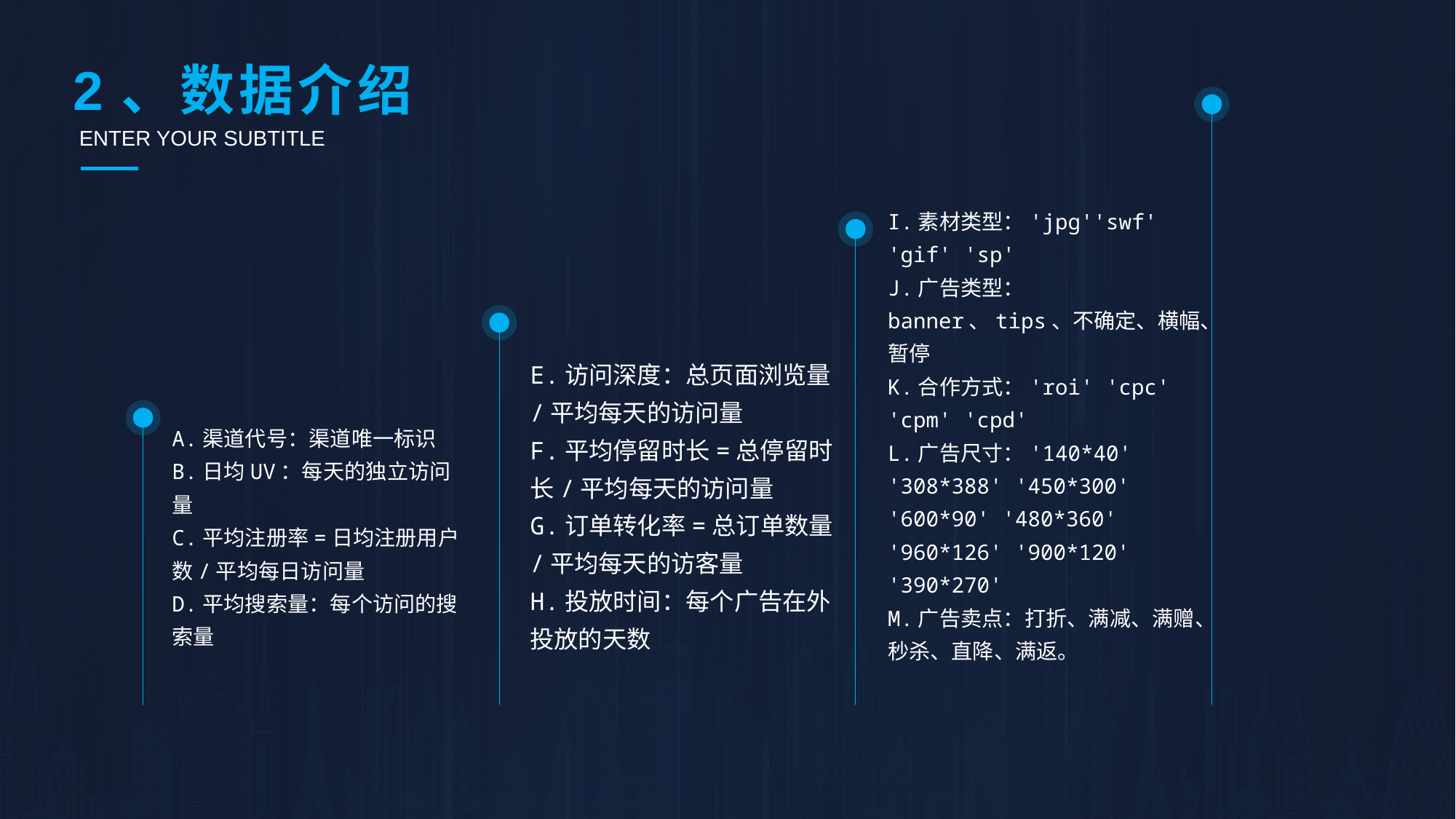

# 2、数据介绍

ENTER YOUR SUBTITLE
I.素材类型：'jpg''swf' 'gif' 'sp'
J.广告类型：banner、tips、不确定、横幅、暂停
K.合作方式：'roi' 'cpc' 'cpm' 'cpd'
L.广告尺寸：'140*40' '308*388' '450*300' '600*90' '480*360' '960*126' '900*120'
'390*270'
M.广告卖点：打折、满减、满赠、秒杀、直降、满返。

E.访问深度：总页面浏览量/平均每天的访问量
F.平均停留时长=总停留时长/平均每天的访问量
G.订单转化率=总订单数量/平均每天的访客量
H.投放时间：每个广告在外投放的天数

A.渠道代号：渠道唯一标识
B.日均UV：每天的独立访问量
C.平均注册率=日均注册用户数/平均每日访问量
D.平均搜索量：每个访问的搜索量